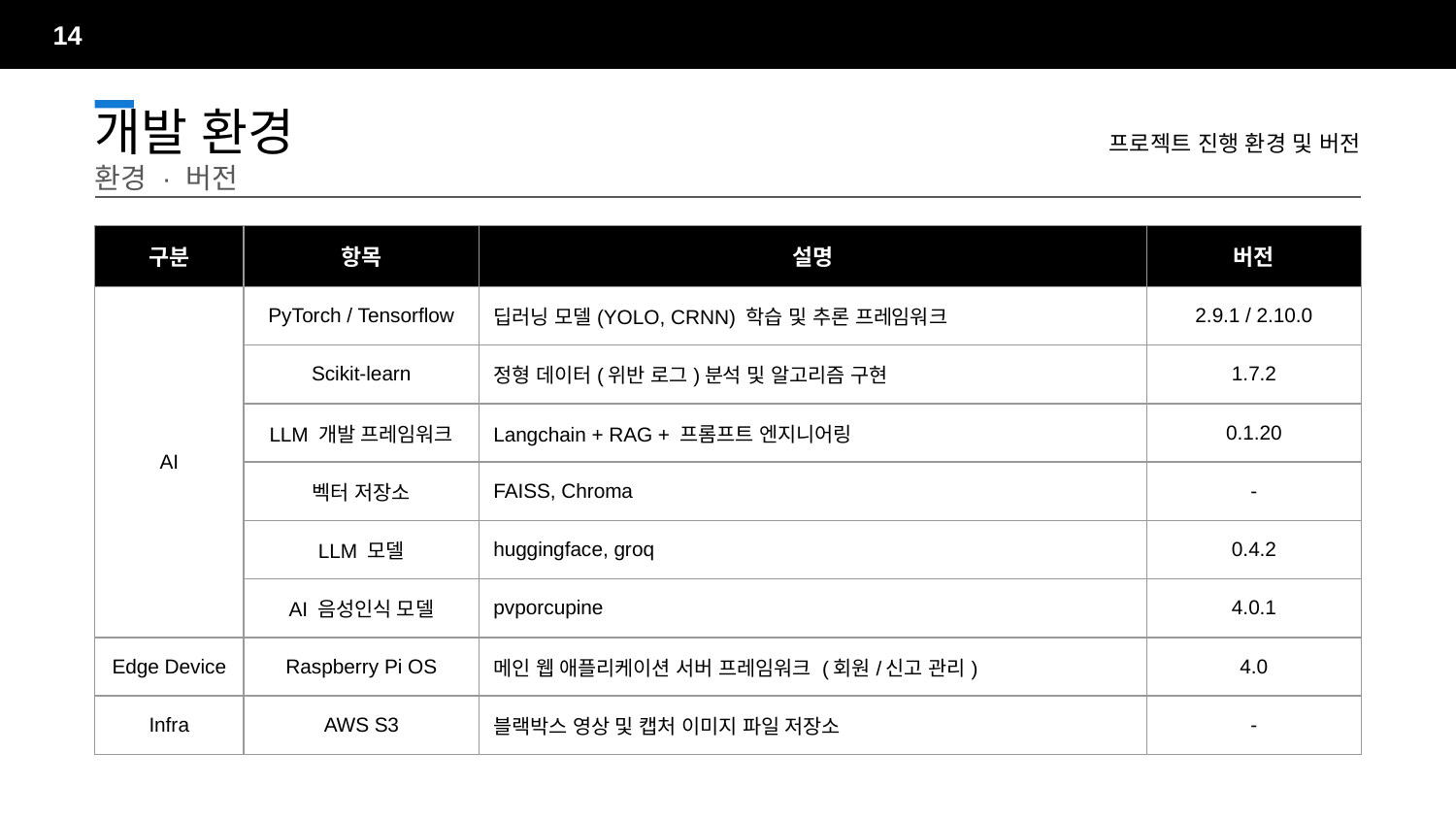

14

프로젝트 진행 환경 및 버전
개발 환경		환경 · 버전
| 구분 | 항목 | 설명 | 버전 |
| --- | --- | --- | --- |
| AI | PyTorch / Tensorflow | 딥러닝 모델(YOLO, CRNN) 학습 및 추론 프레임워크 | 2.9.1 / 2.10.0 |
|  | Scikit-learn | 정형 데이터(위반 로그)분석 및 알고리즘 구현 | 1.7.2 |
|  | LLM 개발 프레임워크 | Langchain + RAG + 프롬프트 엔지니어링 | 0.1.20 |
|  | 벡터 저장소 | FAISS, Chroma | - |
|  | LLM 모델 | huggingface, groq | 0.4.2 |
|  | AI 음성인식 모델 | pvporcupine | 4.0.1 |
| Edge Device | Raspberry Pi OS | 메인 웹 애플리케이션 서버 프레임워크 (회원/신고 관리) | 4.0 |
| Infra | AWS S3 | 블랙박스 영상 및 캡처 이미지 파일 저장소 | - |